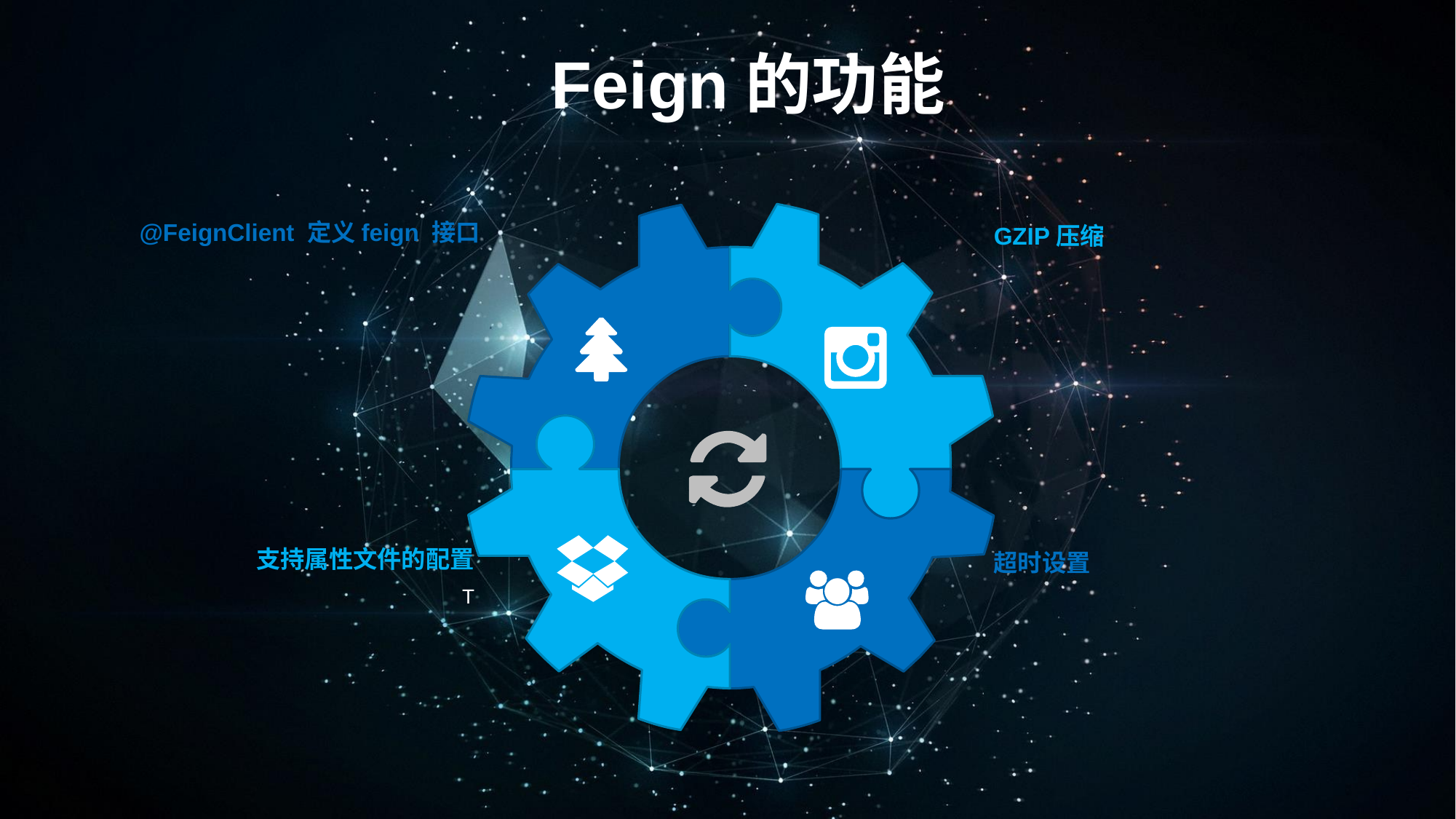

Feign的功能

@FeignClient 定义feign 接口

GZIP压缩

支持属性文件的配置
T
超时设置